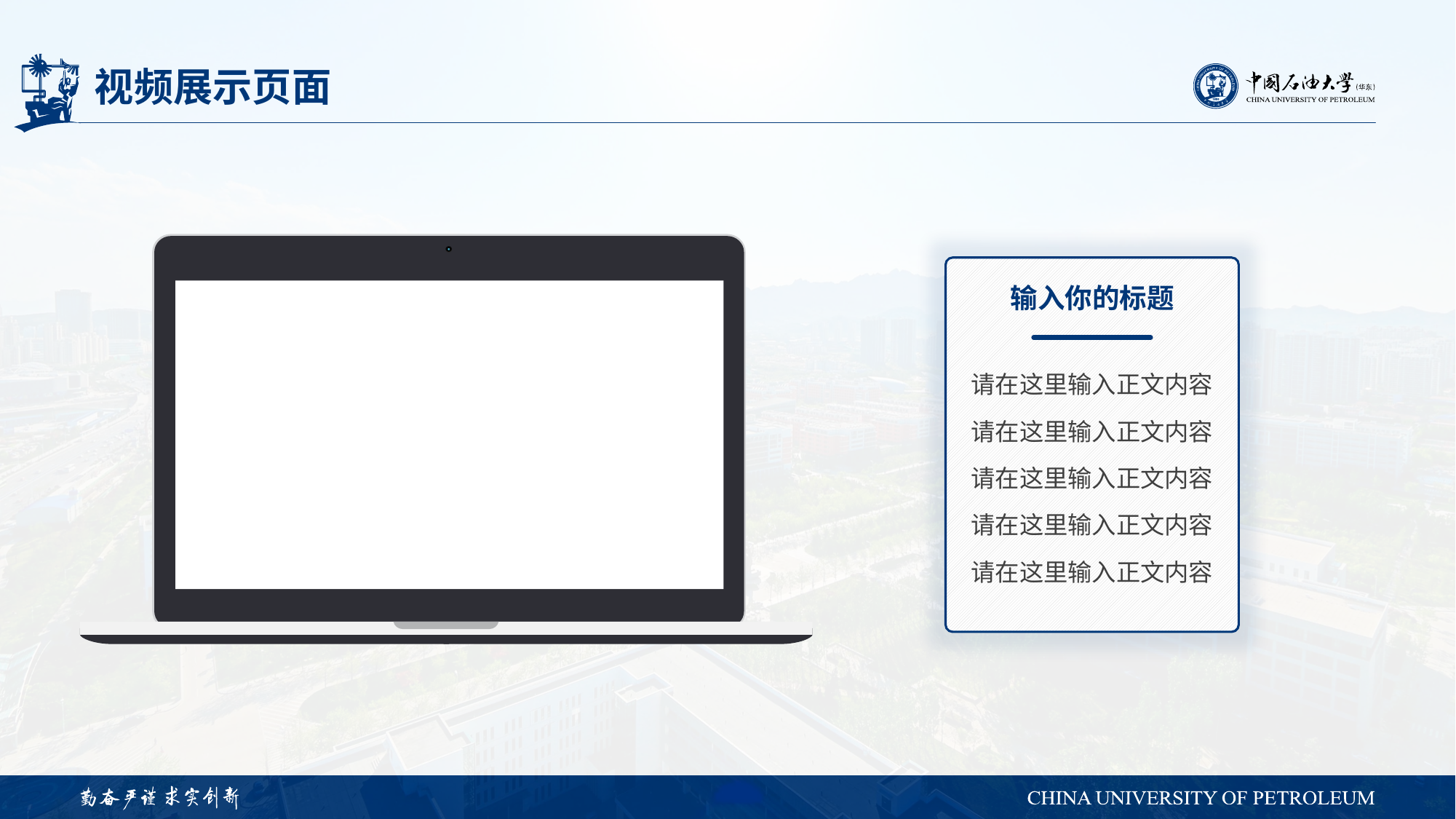

# 视频展示页面

输入你的标题
请在这里输入正文内容
请在这里输入正文内容
请在这里输入正文内容
请在这里输入正文内容
请在这里输入正文内容